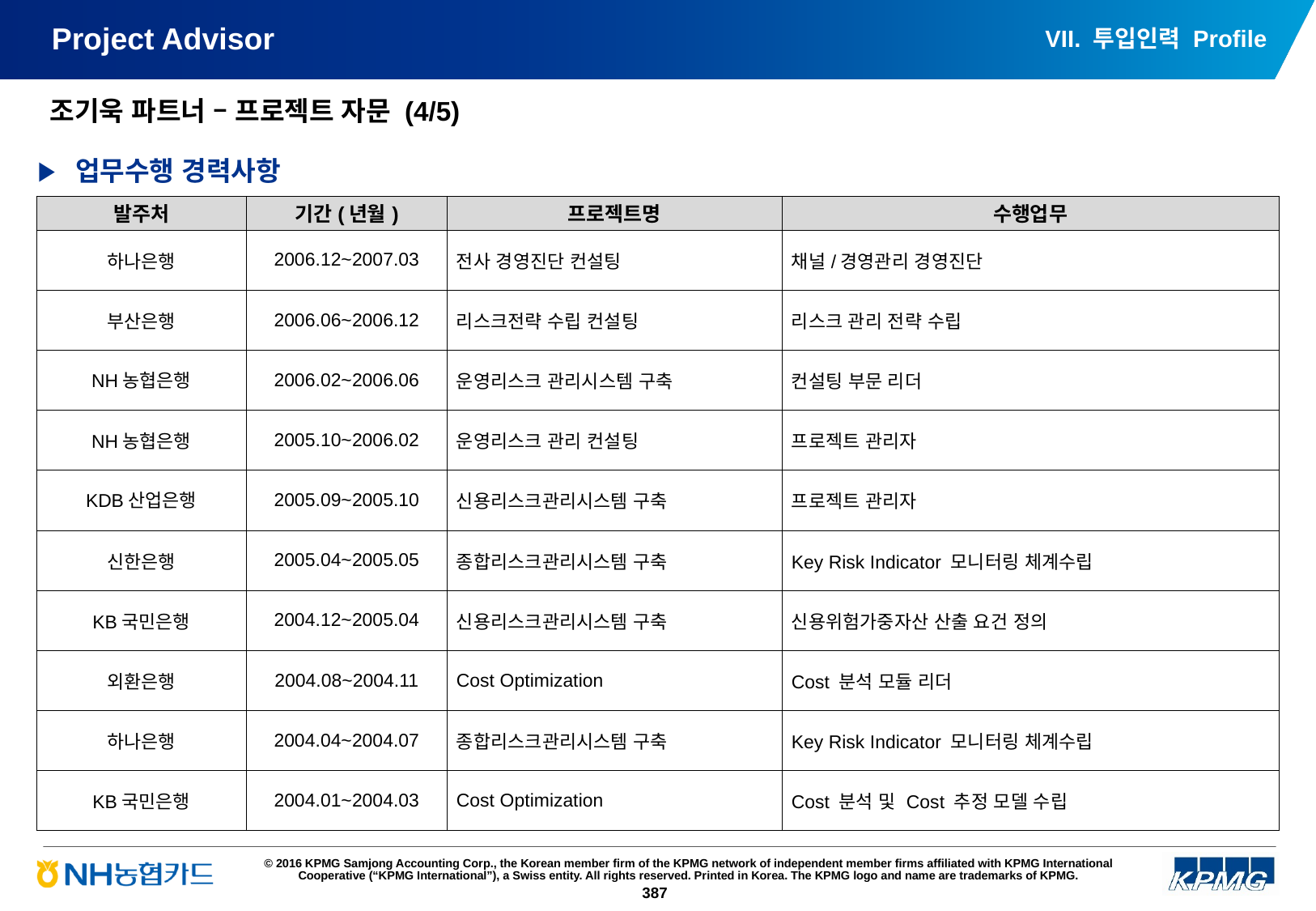

VII. 투입인력 Profile
# Project Advisor
조기욱 파트너 – 프로젝트 자문 (4/5)
업무수행 경력사항
| 발주처 | 기간(년월) | 프로젝트명 | 수행업무 |
| --- | --- | --- | --- |
| 하나은행 | 2006.12~2007.03 | 전사 경영진단 컨설팅 | 채널/경영관리 경영진단 |
| 부산은행 | 2006.06~2006.12 | 리스크전략 수립 컨설팅 | 리스크 관리 전략 수립 |
| NH농협은행 | 2006.02~2006.06 | 운영리스크 관리시스템 구축 | 컨설팅 부문 리더 |
| NH농협은행 | 2005.10~2006.02 | 운영리스크 관리 컨설팅 | 프로젝트 관리자 |
| KDB산업은행 | 2005.09~2005.10 | 신용리스크관리시스템 구축 | 프로젝트 관리자 |
| 신한은행 | 2005.04~2005.05 | 종합리스크관리시스템 구축 | Key Risk Indicator 모니터링 체계수립 |
| KB국민은행 | 2004.12~2005.04 | 신용리스크관리시스템 구축 | 신용위험가중자산 산출 요건 정의 |
| 외환은행 | 2004.08~2004.11 | Cost Optimization | Cost 분석 모듈 리더 |
| 하나은행 | 2004.04~2004.07 | 종합리스크관리시스템 구축 | Key Risk Indicator 모니터링 체계수립 |
| KB국민은행 | 2004.01~2004.03 | Cost Optimization | Cost 분석 및 Cost 추정 모델 수립 |